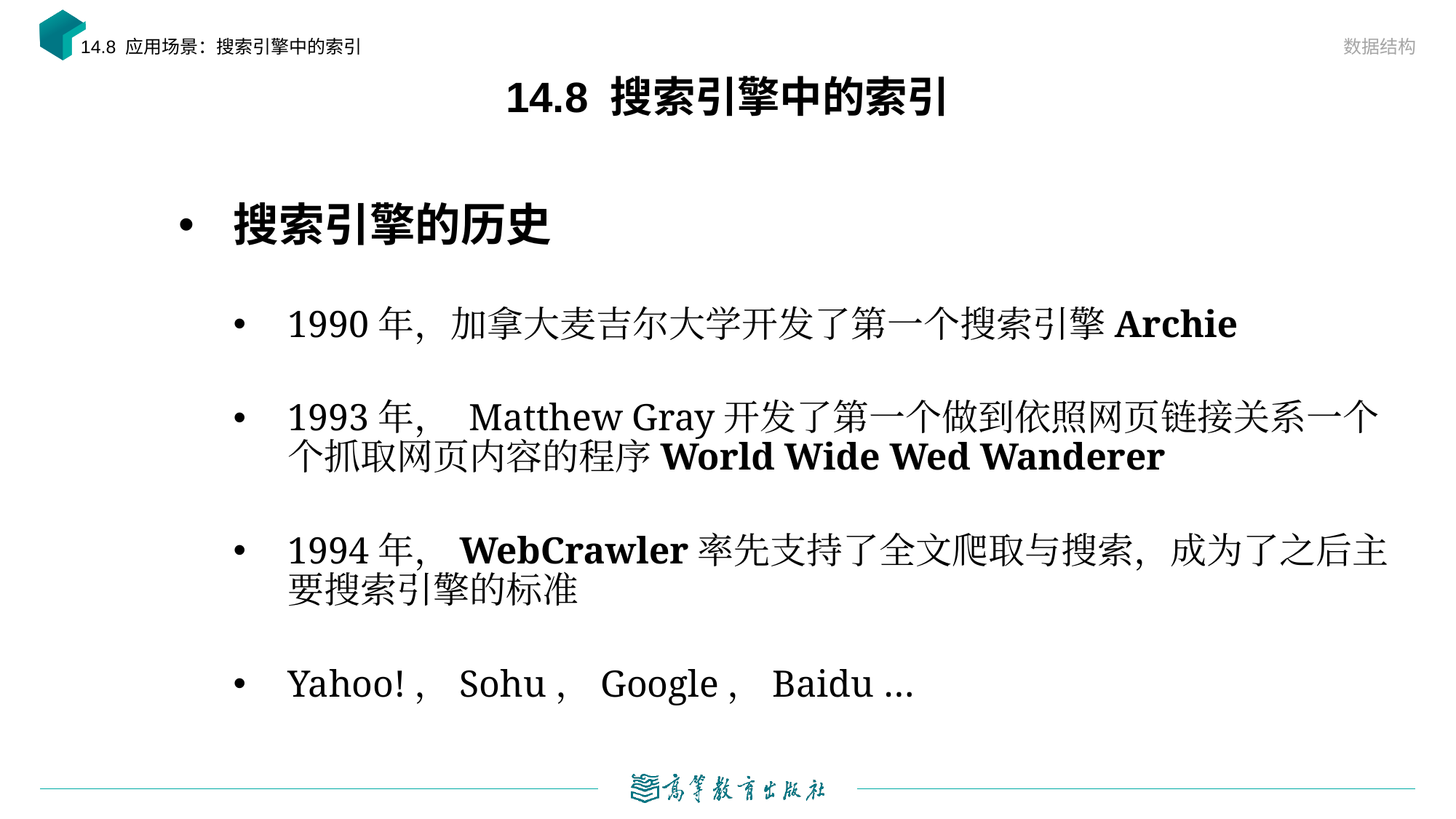

数据结构
14.8 应用场景：搜索引擎中的索引
# 14.8 搜索引擎中的索引
搜索引擎的历史

1990年，加拿大麦吉尔大学开发了第一个搜索引擎Archie

1993年， Matthew Gray开发了第一个做到依照网页链接关系一个个抓取网页内容的程序World Wide Wed Wanderer

1994年，WebCrawler率先支持了全文爬取与搜索，成为了之后主要搜索引擎的标准

Yahoo!，Sohu，Google，Baidu …